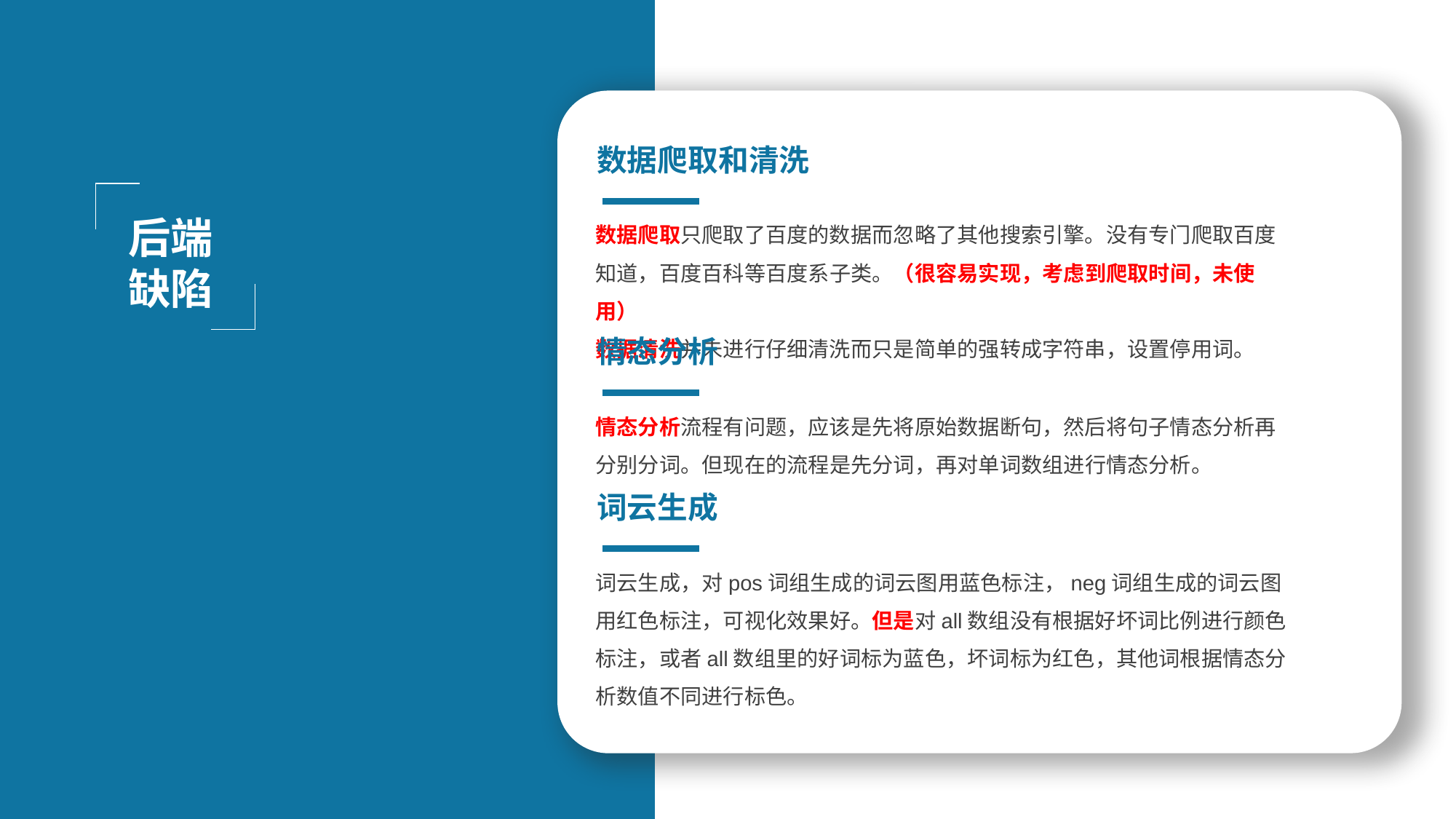

数据爬取和清洗
数据爬取只爬取了百度的数据而忽略了其他搜索引擎。没有专门爬取百度知道，百度百科等百度系子类。（很容易实现，考虑到爬取时间，未使用）
数据清洗并未进行仔细清洗而只是简单的强转成字符串，设置停用词。
后端
缺陷
情态分析
情态分析流程有问题，应该是先将原始数据断句，然后将句子情态分析再分别分词。但现在的流程是先分词，再对单词数组进行情态分析。
词云生成

词云生成，对pos词组生成的词云图用蓝色标注，neg词组生成的词云图用红色标注，可视化效果好。但是对all数组没有根据好坏词比例进行颜色标注，或者all数组里的好词标为蓝色，坏词标为红色，其他词根据情态分析数值不同进行标色。